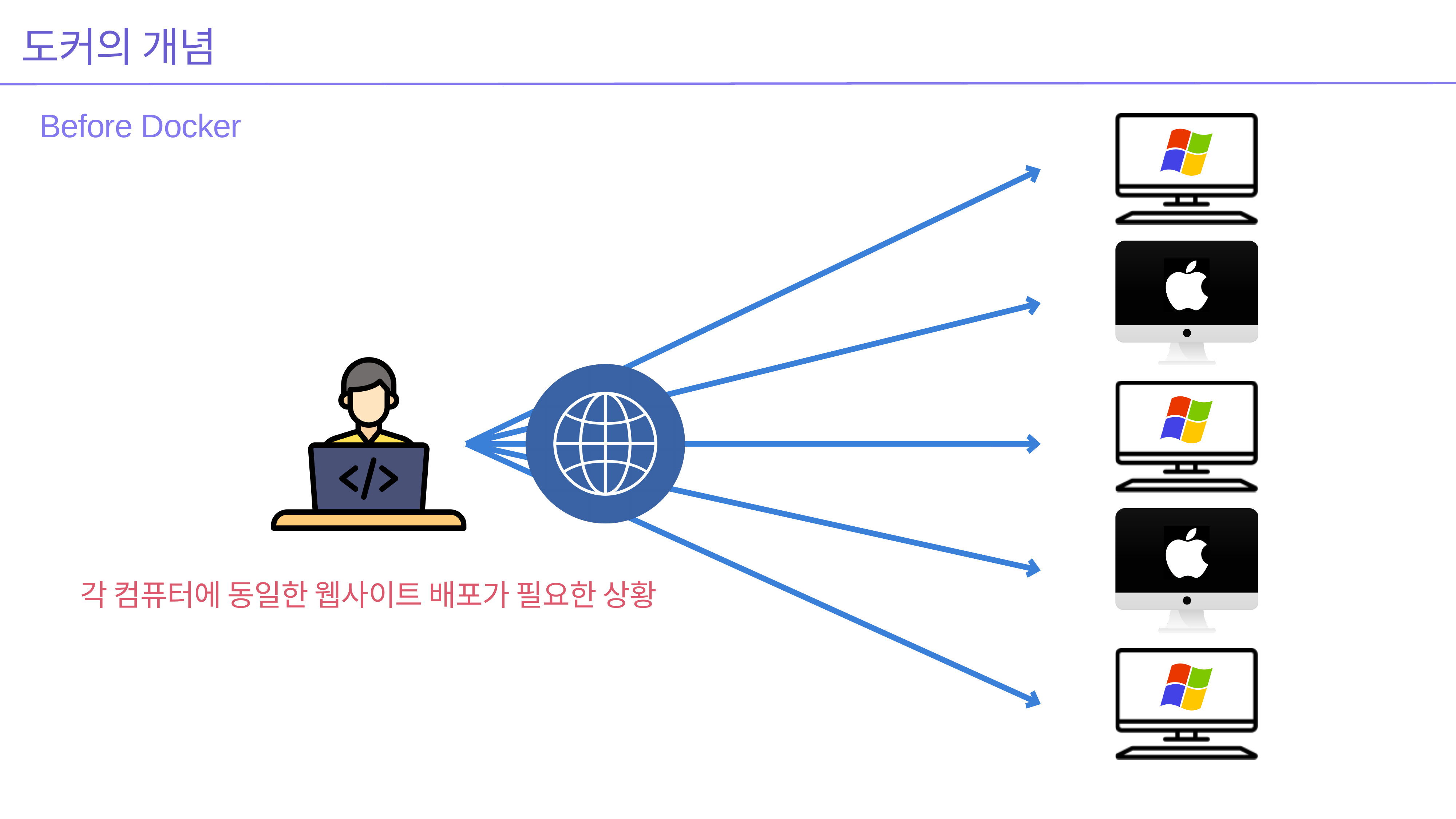

도커의 개념

Before Docker

각 컴퓨터에 동일한 웹사이트 배포가 필요한 상황